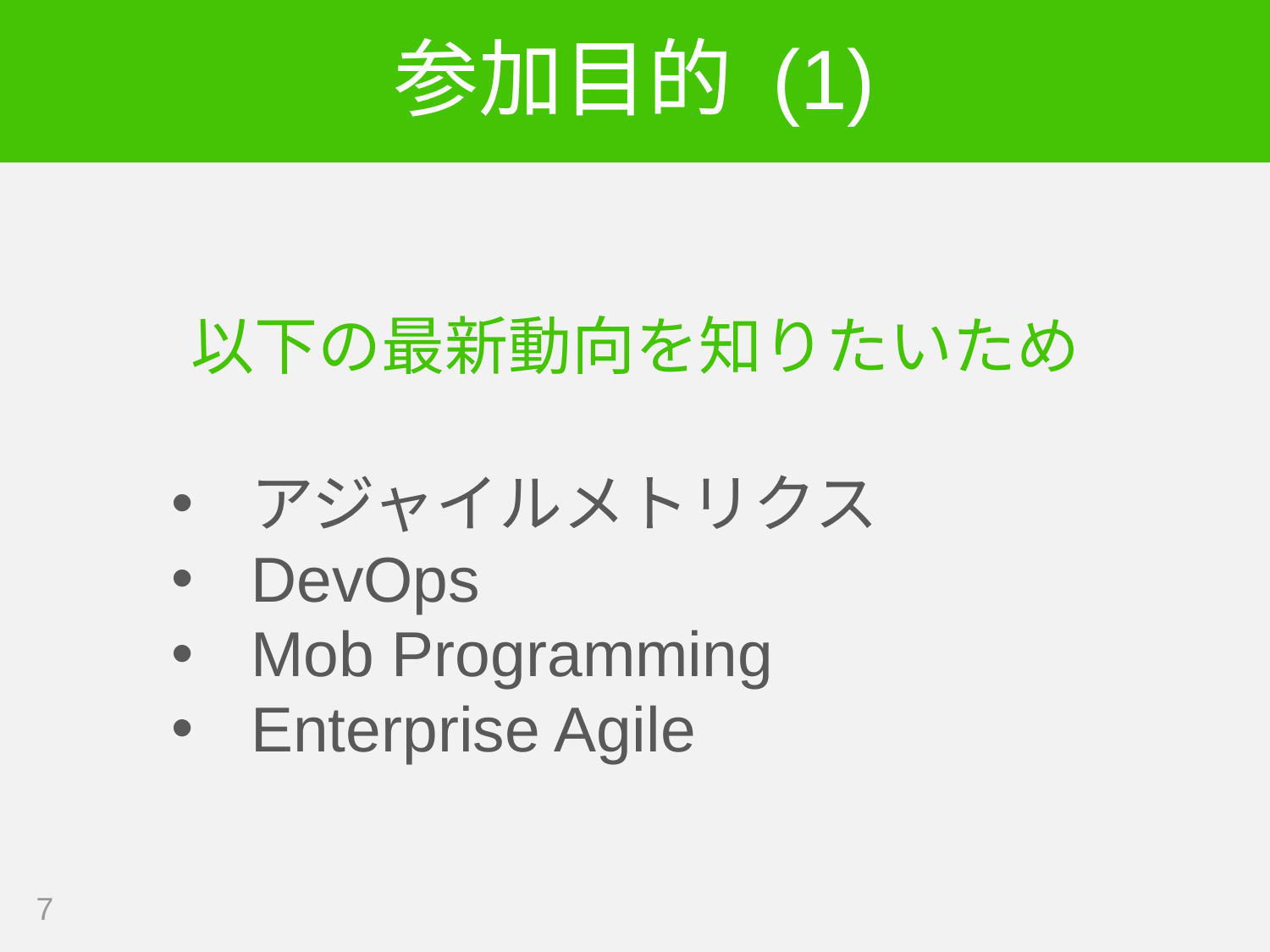

# 参加目的 (1)
以下の最新動向を知りたいため

アジャイルメトリクス
DevOps
Mob Programming
Enterprise Agile
7